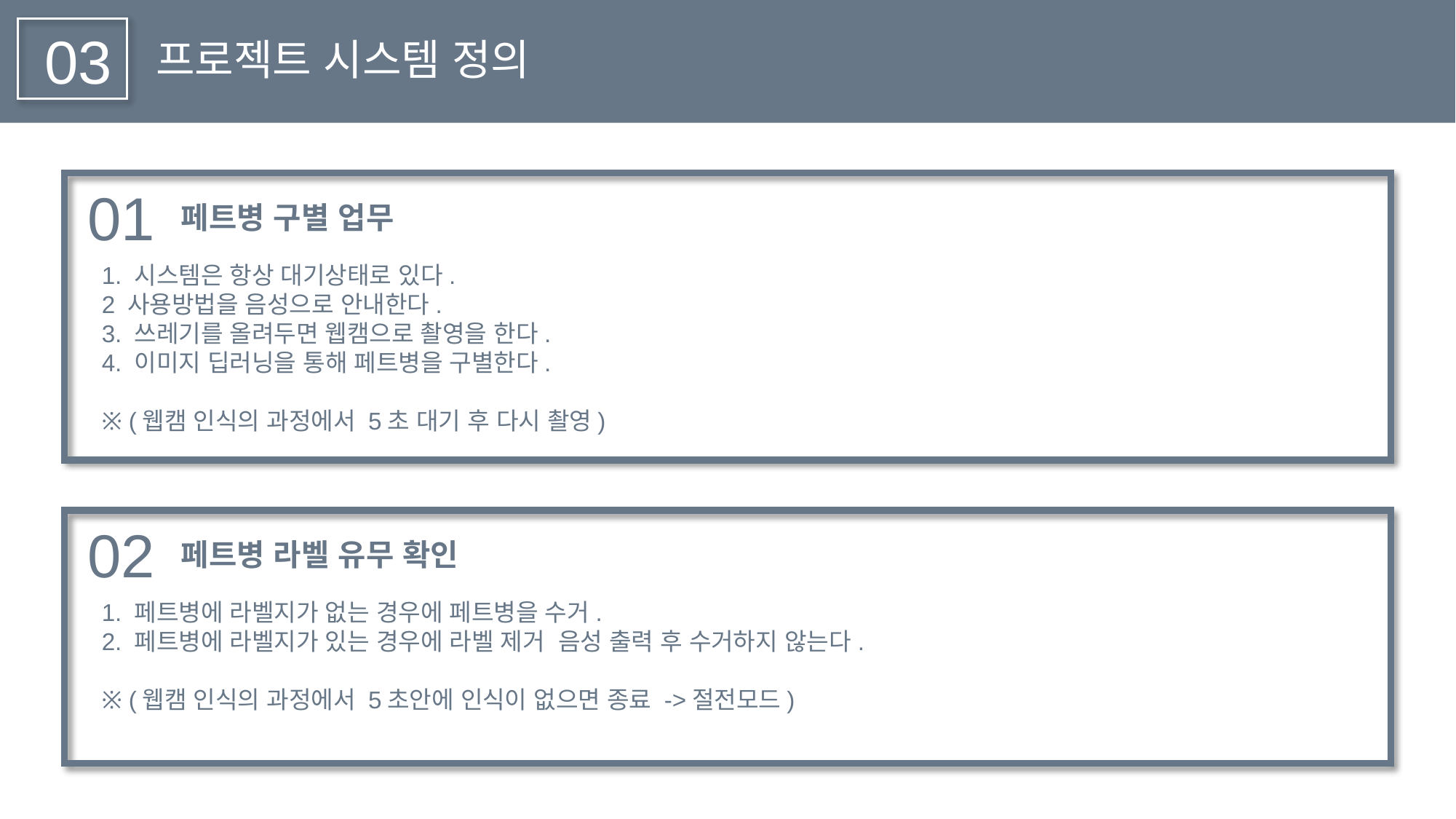

03
프로젝트 시스템 정의

01
페트병 구별 업무
1. 시스템은 항상 대기상태로 있다.
2 사용방법을 음성으로 안내한다.
3. 쓰레기를 올려두면 웹캠으로 촬영을 한다.
4. 이미지 딥러닝을 통해 페트병을 구별한다.

※ (웹캠 인식의 과정에서 5초 대기 후 다시 촬영)

02
페트병 라벨 유무 확인
1. 페트병에 라벨지가 없는 경우에 페트병을 수거.
2. 페트병에 라벨지가 있는 경우에 라벨 제거  음성 출력 후 수거하지 않는다.

※ (웹캠 인식의 과정에서 5초안에 인식이 없으면 종료 ->절전모드)